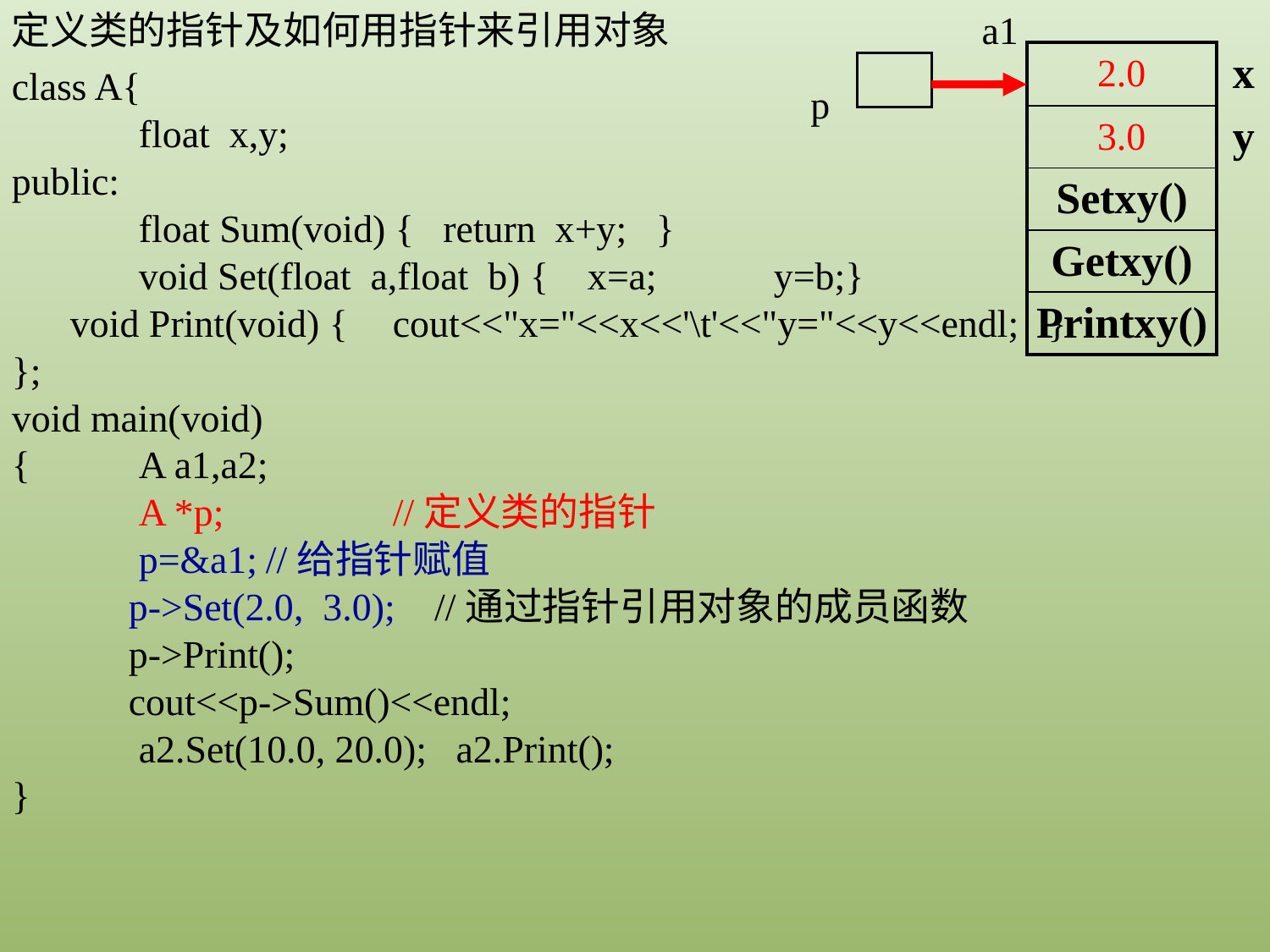

定义类的指针及如何用指针来引用对象
a1
|  |
| --- |
|  |
| Setxy() |
| Getxy() |
| Printxy() |
2.0
| x |
| --- |
| y |
|  |
|  |
|  |

class A{
	float  x,y;
public:
	float Sum(void) {   return  x+y;   }
	void Set(float  a,float  b) {    x=a;	y=b;}
      void Print(void) {	cout<<"x="<<x<<'\t'<<"y="<<y<<endl;   }
};
void main(void)
{	A a1,a2;
	A *p;		//定义类的指针
	p=&a1;	//给指针赋值
            p->Set(2.0,  3.0);    //通过指针引用对象的成员函数
            p->Print();
            cout<<p->Sum()<<endl;
	a2.Set(10.0, 20.0);   a2.Print();
}
p

3.0
640